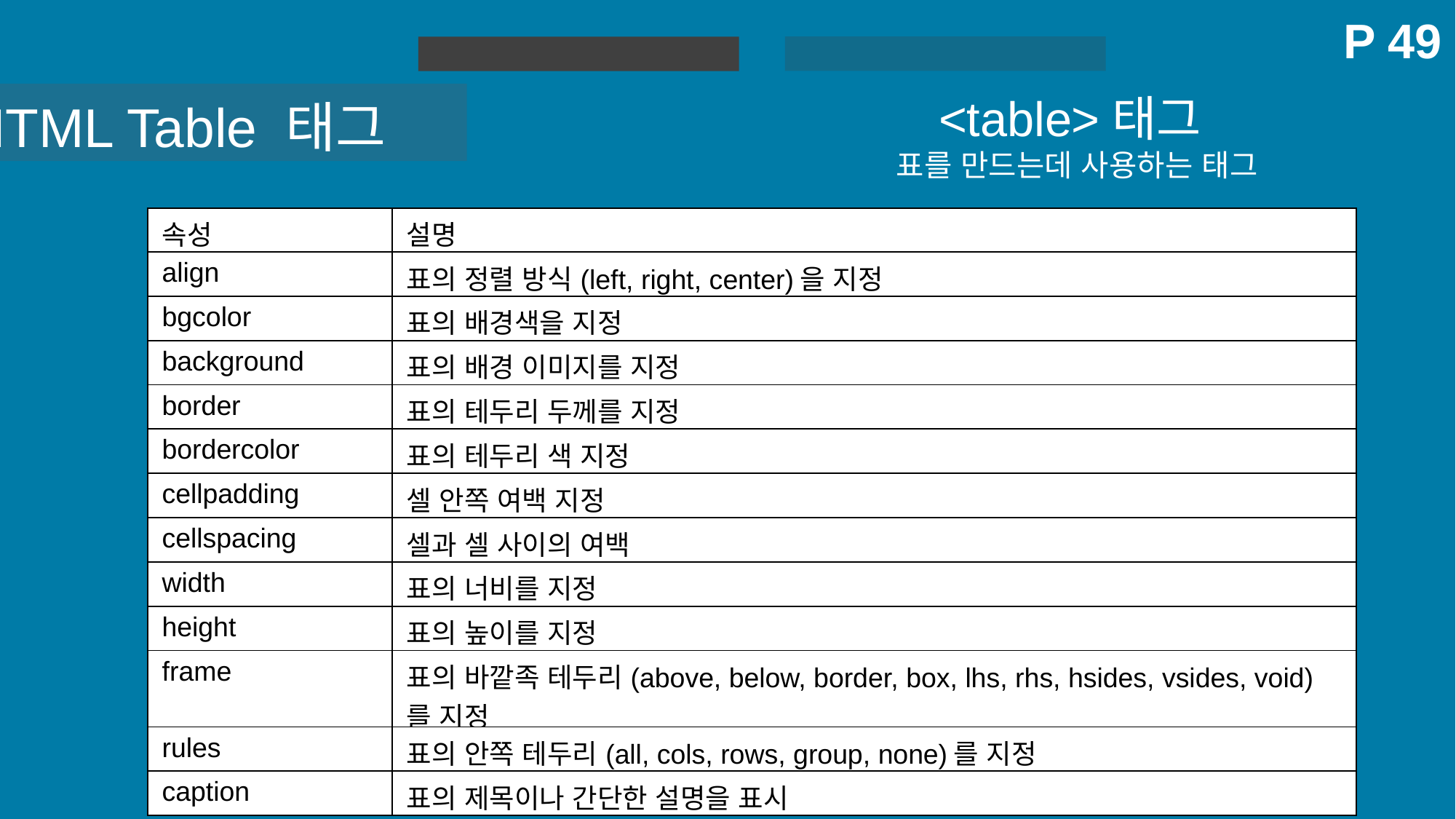

P 49
HTML 실습
HTML
<table>태그
표를 만드는데 사용하는 태그

HTML Table 태그
| 속성 | 설명 |
| --- | --- |
| align | 표의 정렬 방식(left, right, center)을 지정 |
| bgcolor | 표의 배경색을 지정 |
| background | 표의 배경 이미지를 지정 |
| border | 표의 테두리 두께를 지정 |
| bordercolor | 표의 테두리 색 지정 |
| cellpadding | 셀 안쪽 여백 지정 |
| cellspacing | 셀과 셀 사이의 여백 |
| width | 표의 너비를 지정 |
| height | 표의 높이를 지정 |
| frame | 표의 바깥족 테두리(above, below, border, box, lhs, rhs, hsides, vsides, void)를 지정 |
| rules | 표의 안쪽 테두리(all, cols, rows, group, none)를 지정 |
| caption | 표의 제목이나 간단한 설명을 표시 |